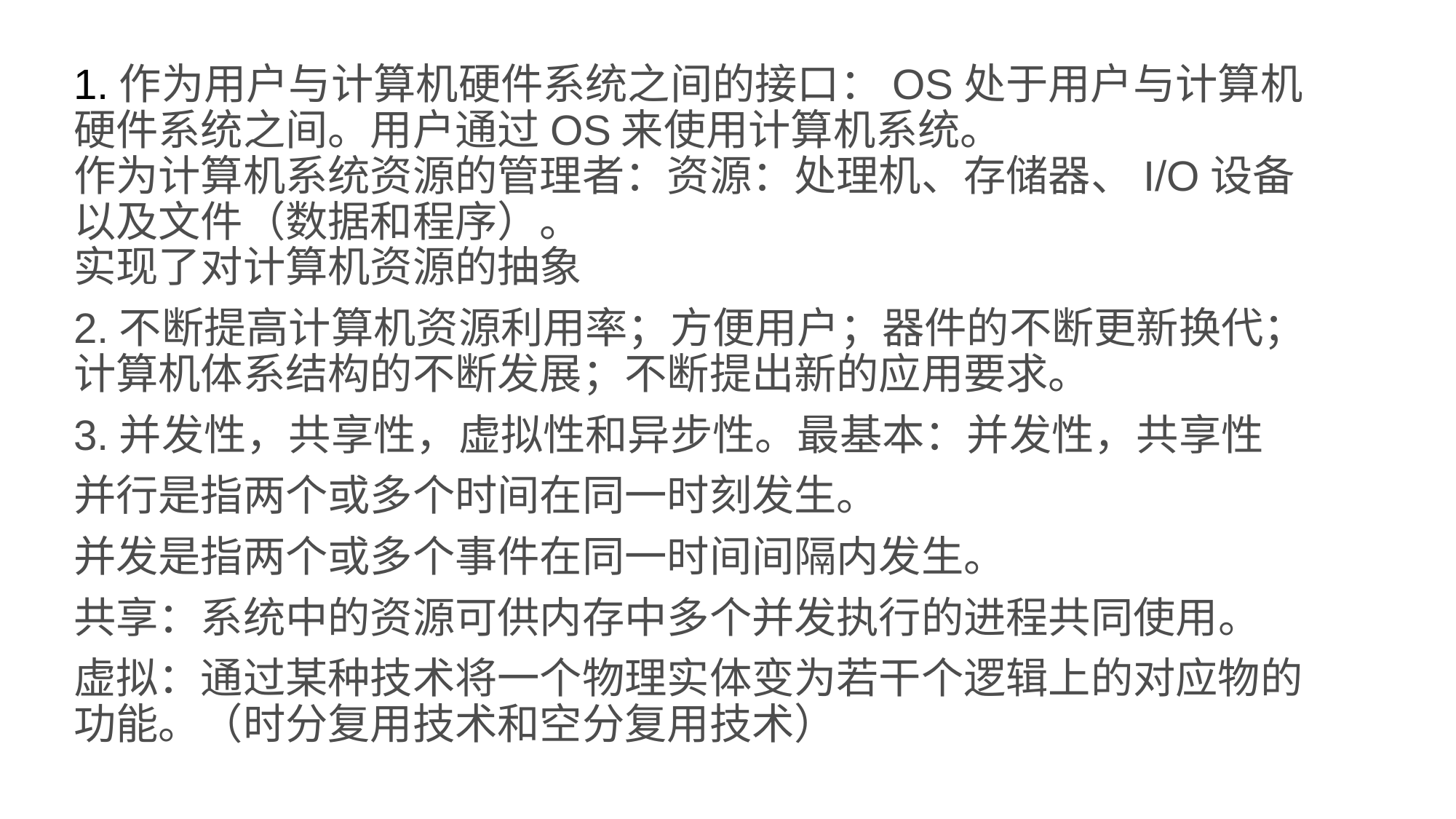

1.作为用户与计算机硬件系统之间的接口：OS处于用户与计算机硬件系统之间。用户通过OS来使用计算机系统。
作为计算机系统资源的管理者：资源：处理机、存储器、I/O设备以及文件（数据和程序）。
实现了对计算机资源的抽象
2.不断提高计算机资源利用率；方便用户；器件的不断更新换代；计算机体系结构的不断发展；不断提出新的应用要求。
3.并发性，共享性，虚拟性和异步性。最基本：并发性，共享性
并行是指两个或多个时间在同一时刻发生。
并发是指两个或多个事件在同一时间间隔内发生。
共享：系统中的资源可供内存中多个并发执行的进程共同使用。
虚拟：通过某种技术将一个物理实体变为若干个逻辑上的对应物的功能。（时分复用技术和空分复用技术）